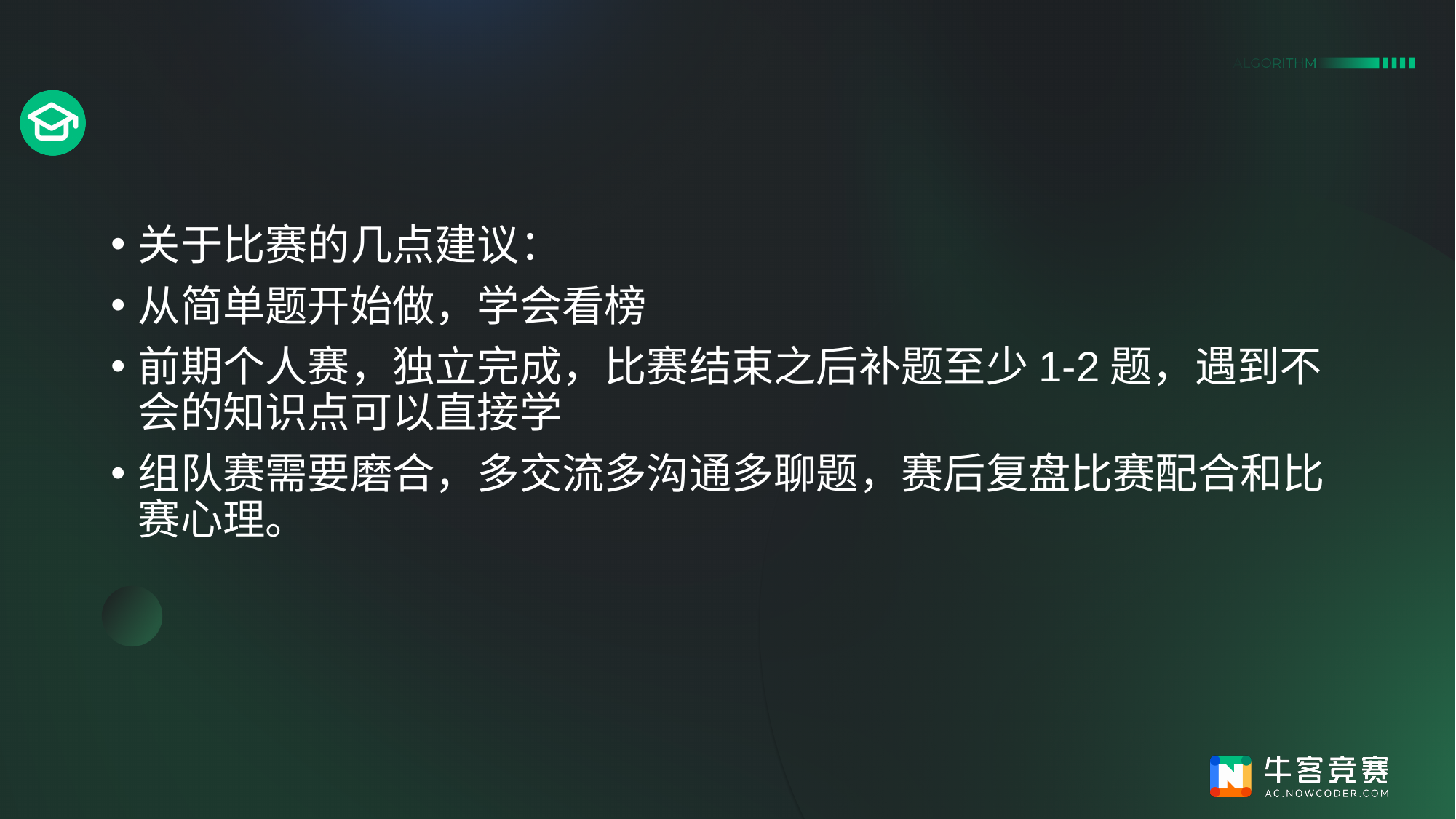

#
关于比赛的几点建议：
从简单题开始做，学会看榜
前期个人赛，独立完成，比赛结束之后补题至少1-2题，遇到不会的知识点可以直接学
组队赛需要磨合，多交流多沟通多聊题，赛后复盘比赛配合和比赛心理。